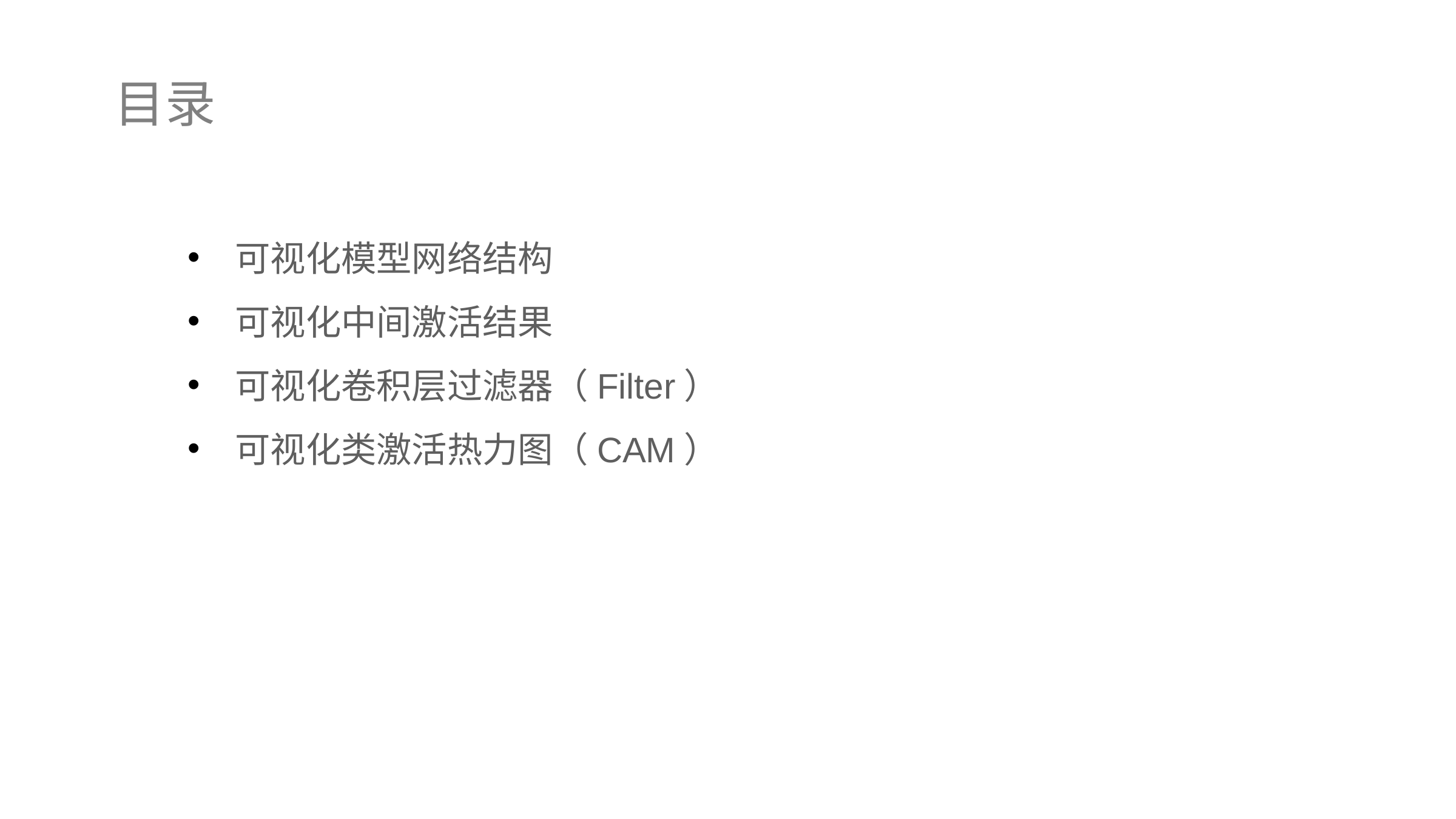

目录
可视化模型网络结构
可视化中间激活结果
可视化卷积层过滤器（Filter）
可视化类激活热力图（CAM）